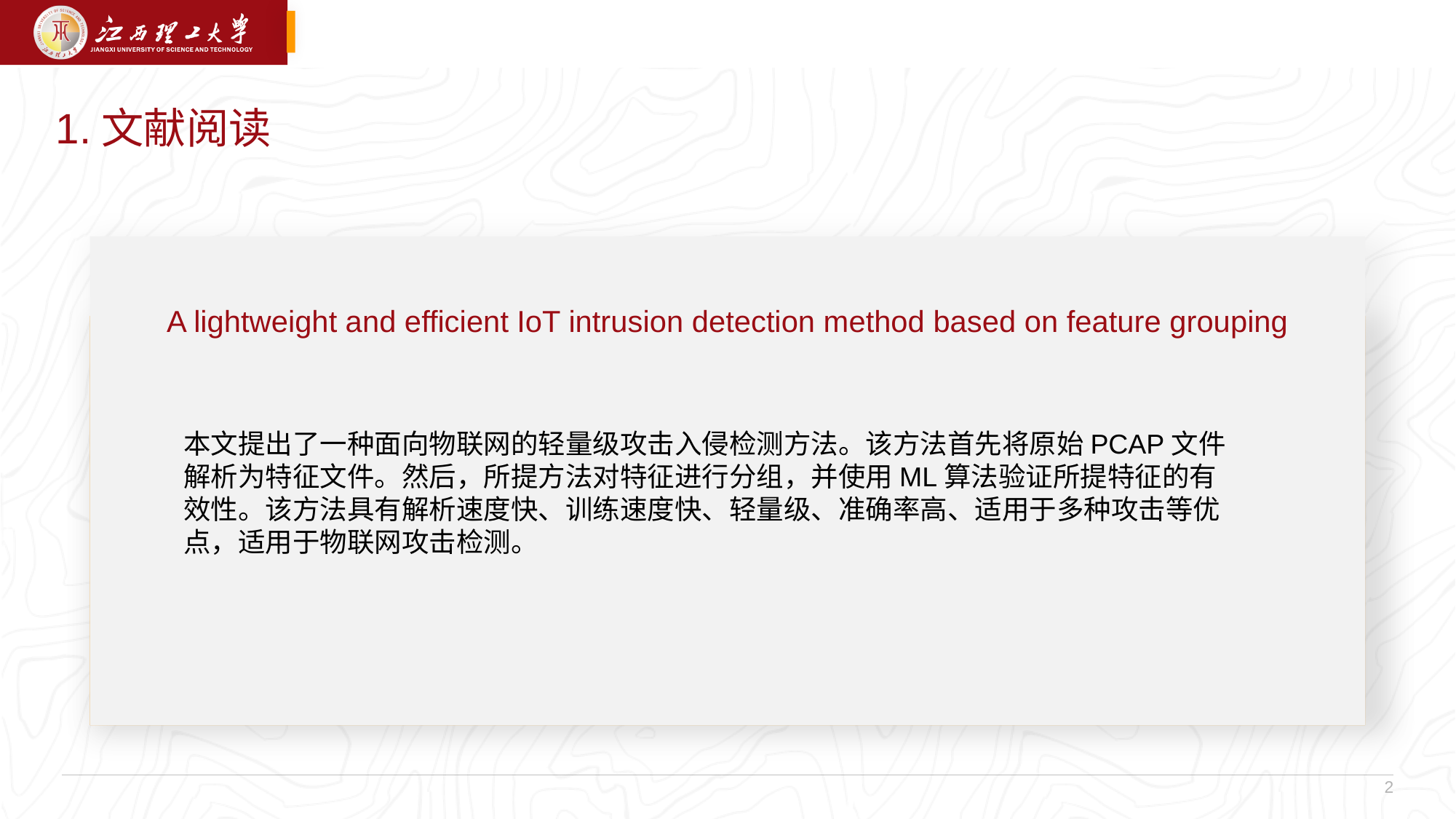

1.文献阅读

A lightweight and efficient IoT intrusion detection method based on feature grouping

本文提出了一种面向物联网的轻量级攻击入侵检测方法。该方法首先将原始PCAP文件解析为特征文件。然后，所提方法对特征进行分组，并使用ML算法验证所提特征的有效性。该方法具有解析速度快、训练速度快、轻量级、准确率高、适用于多种攻击等优点，适用于物联网攻击检测。
   2